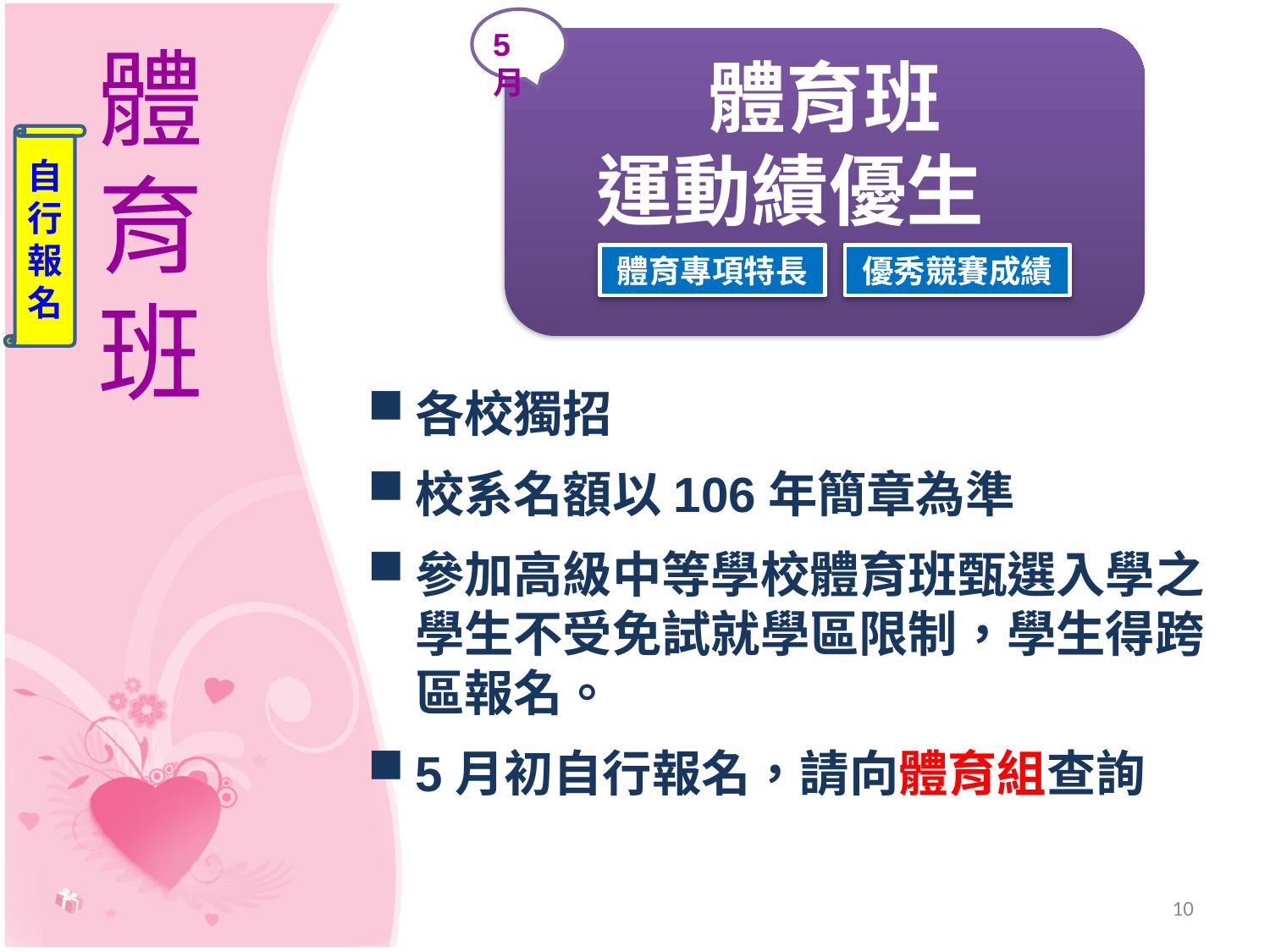

5月
體育班
體育班
  運動績優生
自
行
報
名
體育專項特長
優秀競賽成績
各校獨招
校系名額以106年簡章為準
參加高級中等學校體育班甄選入學之學生不受免試就學區限制，學生得跨區報名。
5月初自行報名，請向體育組查詢
10